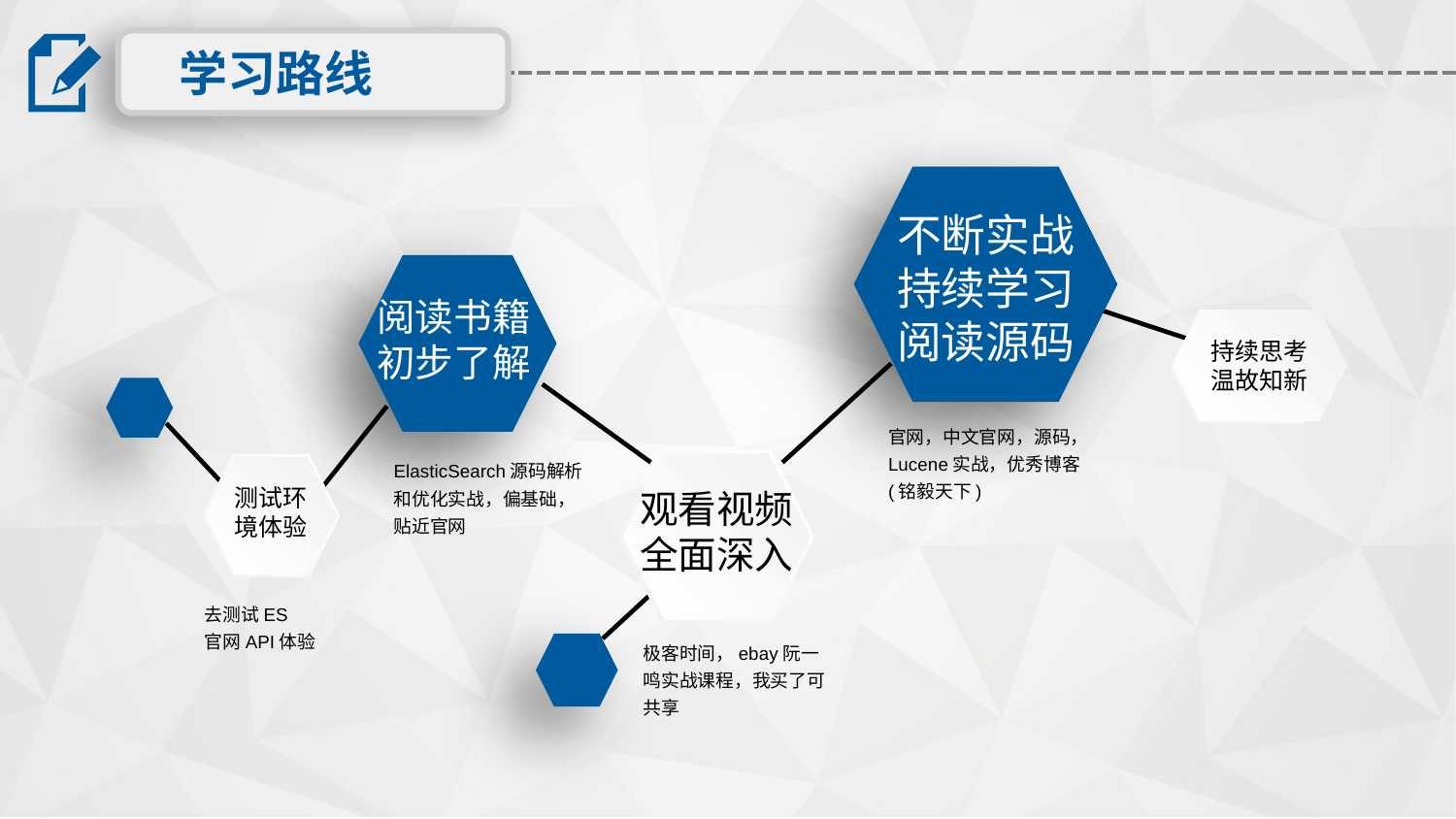

学习路线

不断实战
持续学习
阅读源码

阅读书籍
初步了解
持续思考
温故知新

官网，中文官网，源码，
Lucene实战，优秀博客(铭毅天下)
ElasticSearch源码解析和优化实战，偏基础，贴近官网

测试环
境体验
观看视频
全面深入
去测试ES
官网API体验
极客时间，ebay阮一鸣实战课程，我买了可共享